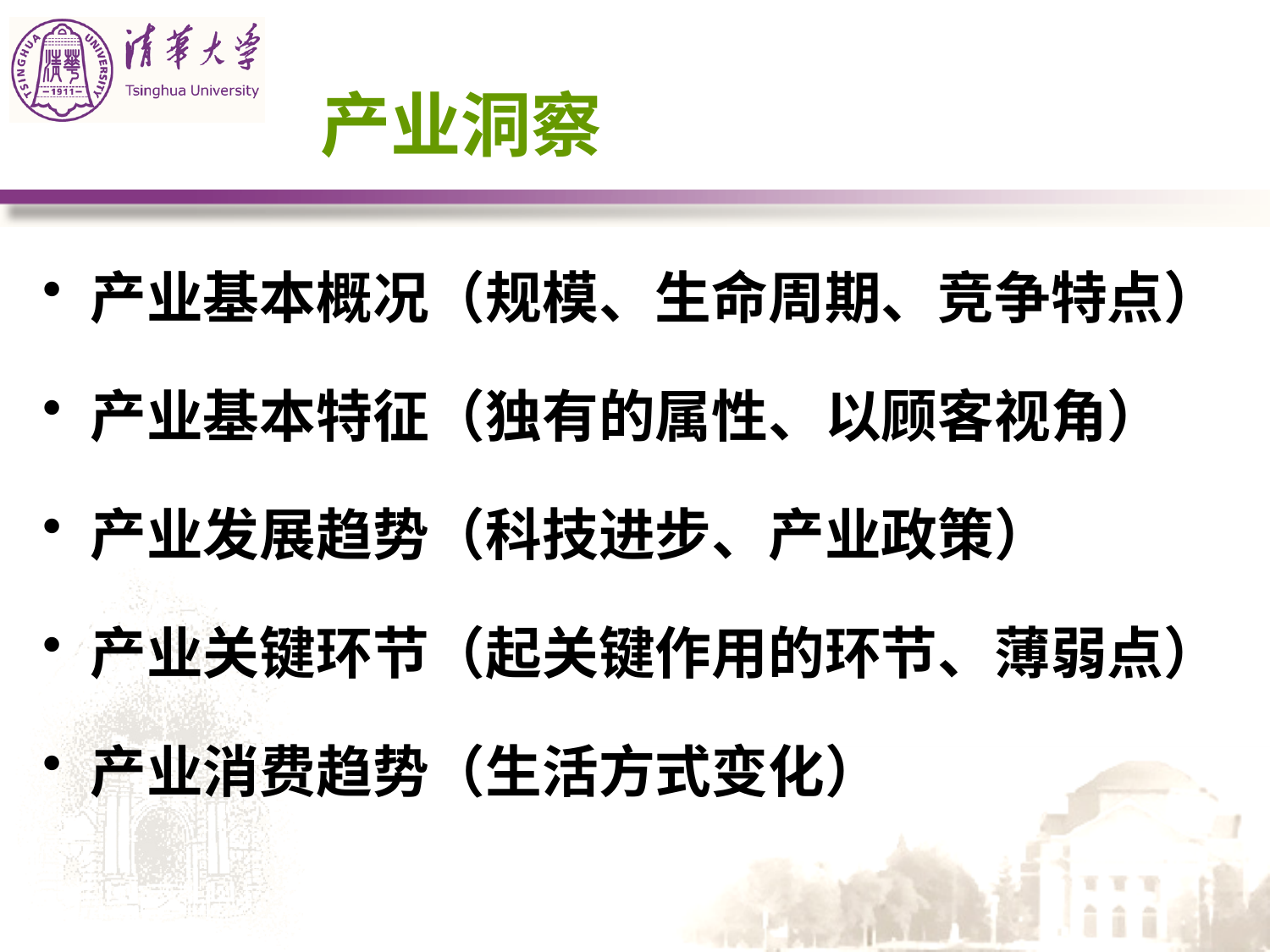

# 产业洞察
产业基本概况（规模、生命周期、竞争特点）
产业基本特征（独有的属性、以顾客视角）
产业发展趋势（科技进步、产业政策）
产业关键环节（起关键作用的环节、薄弱点）
产业消费趋势（生活方式变化）